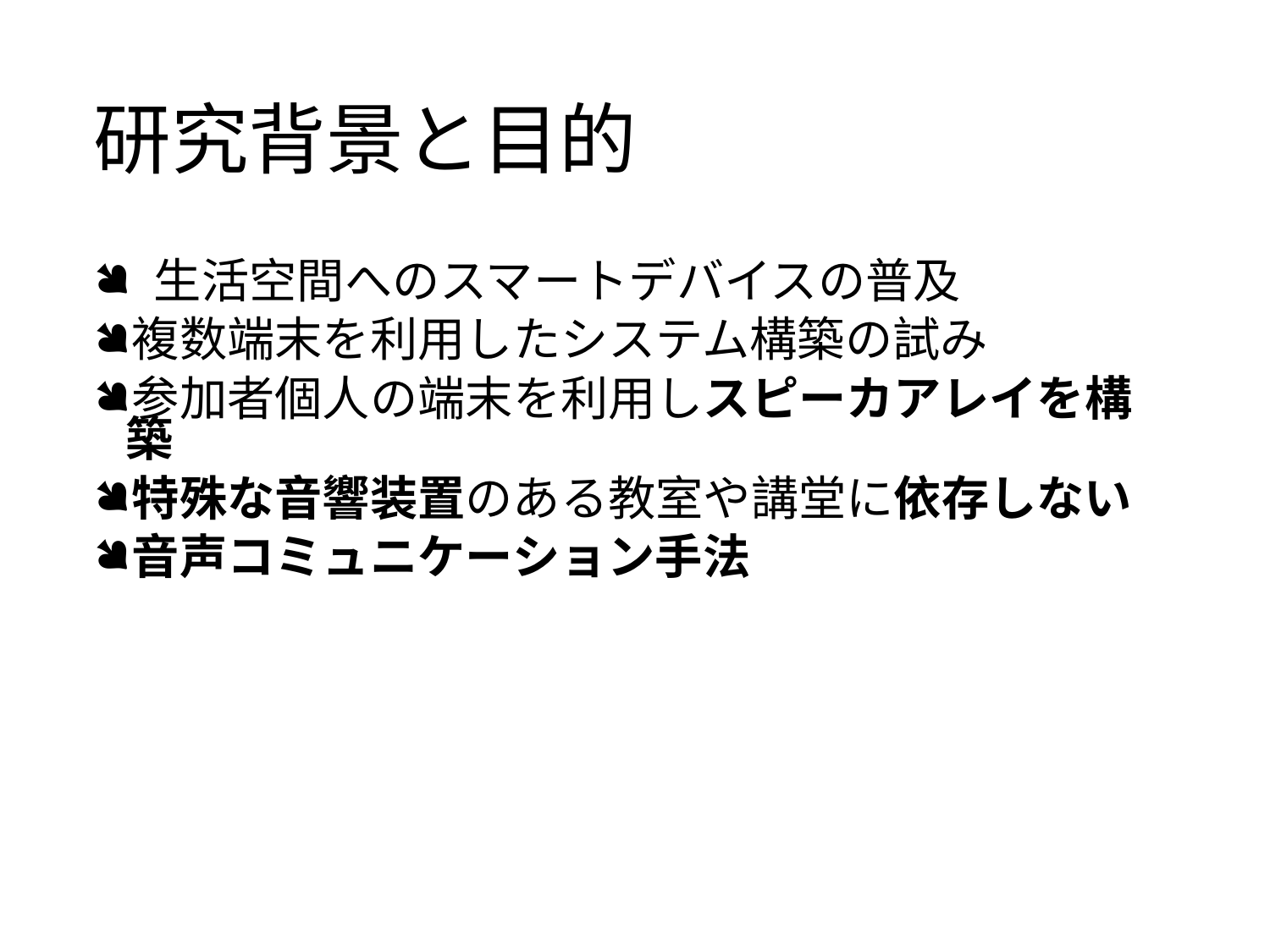

# 研究背景と目的
 生活空間へのスマートデバイスの普及
複数端末を利用したシステム構築の試み
参加者個人の端末を利用しスピーカアレイを構築
特殊な音響装置のある教室や講堂に依存しない
音声コミュニケーション手法